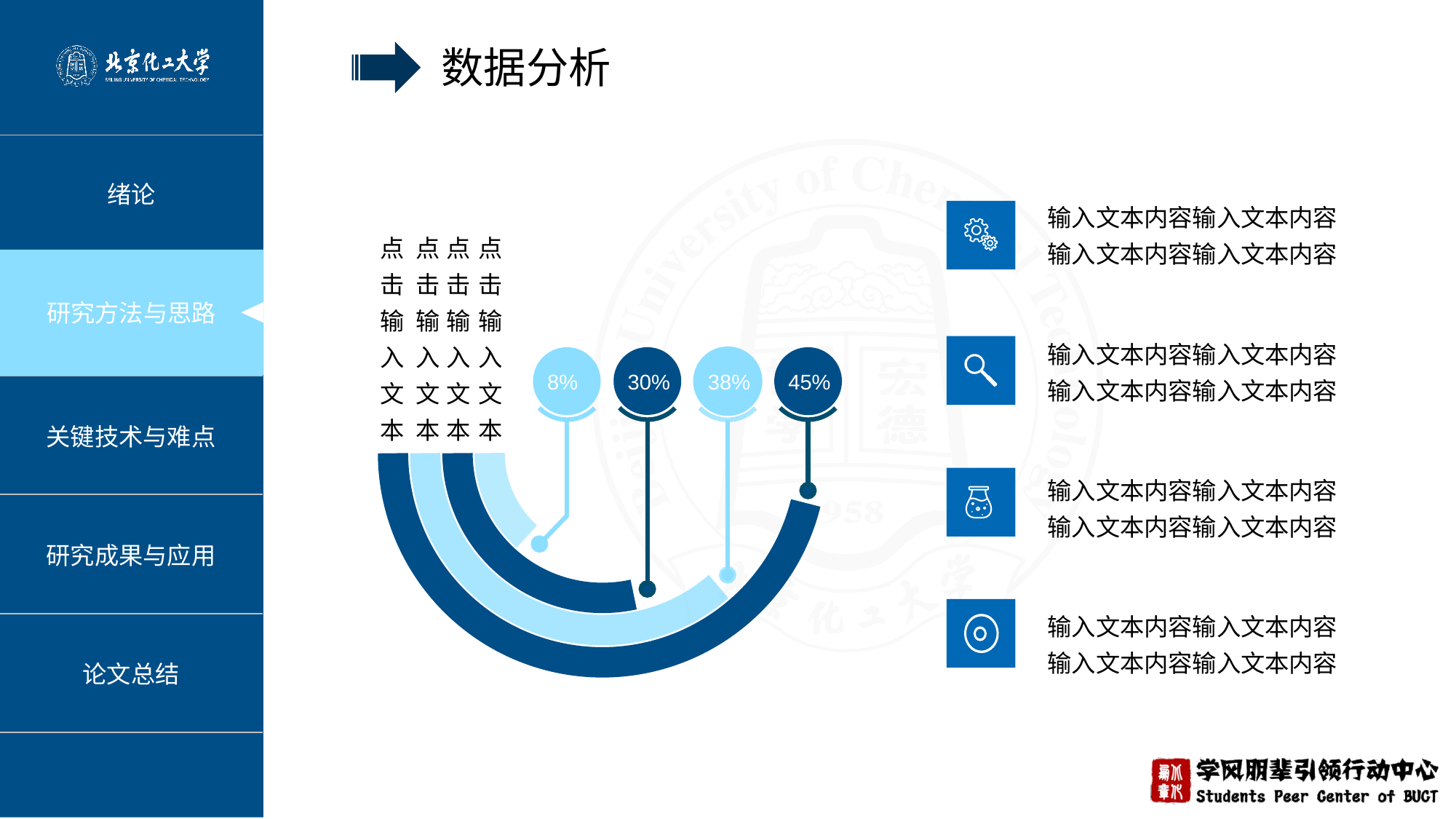

数据分析
输入文本内容输入文本内容
输入文本内容输入文本内容

点击输入文本
点击输入文本
点击输入文本
点击输入文本

38%

8%

30%

45%
输入文本内容输入文本内容
输入文本内容输入文本内容

输入文本内容输入文本内容
输入文本内容输入文本内容

输入文本内容输入文本内容
输入文本内容输入文本内容